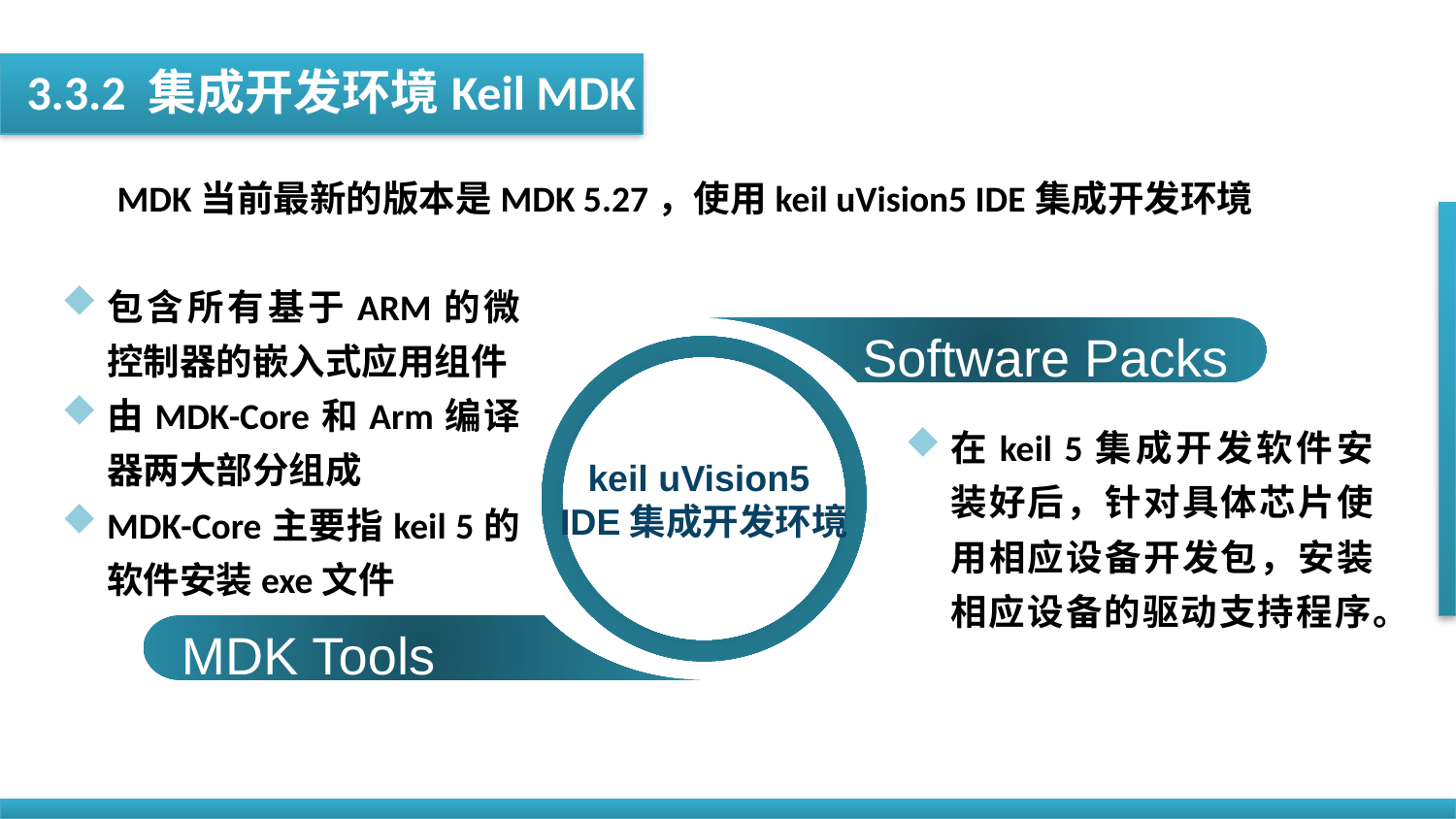

3.3.2 集成开发环境Keil MDK
MDK当前最新的版本是MDK 5.27，使用keil uVision5 IDE集成开发环境
包含所有基于ARM的微控制器的嵌入式应用组件
由MDK-Core和Arm编译器两大部分组成
MDK-Core主要指keil 5的软件安装exe文件
Software Packs
keil uVision5
IDE集成开发环境
MDK Tools
在keil 5集成开发软件安装好后，针对具体芯片使用相应设备开发包，安装相应设备的驱动支持程序。